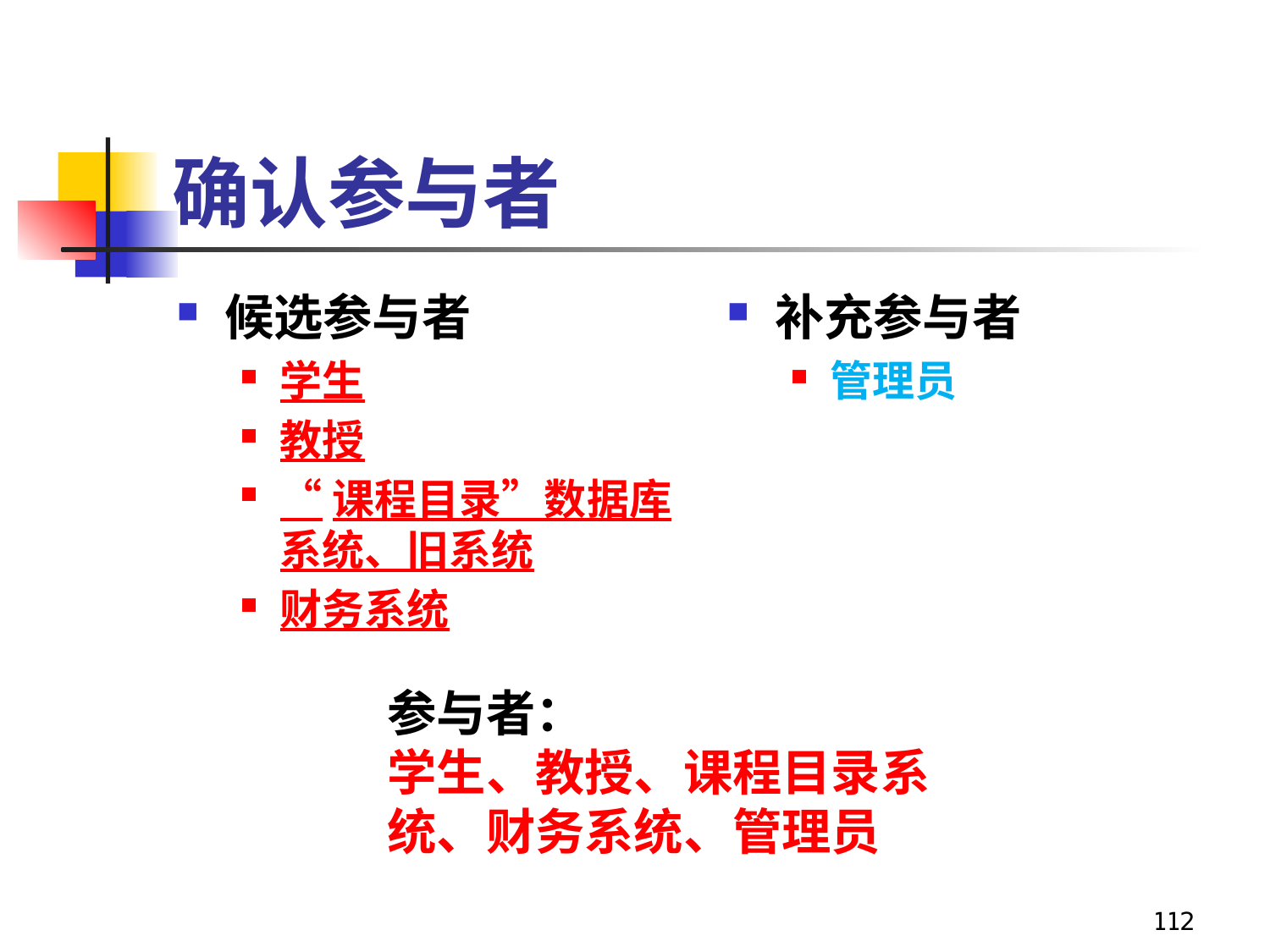

# 确认参与者
候选参与者
学生
教授
“课程目录”数据库系统、旧系统
财务系统

补充参与者
管理员
参与者：
学生、教授、课程目录系统、财务系统、管理员
112